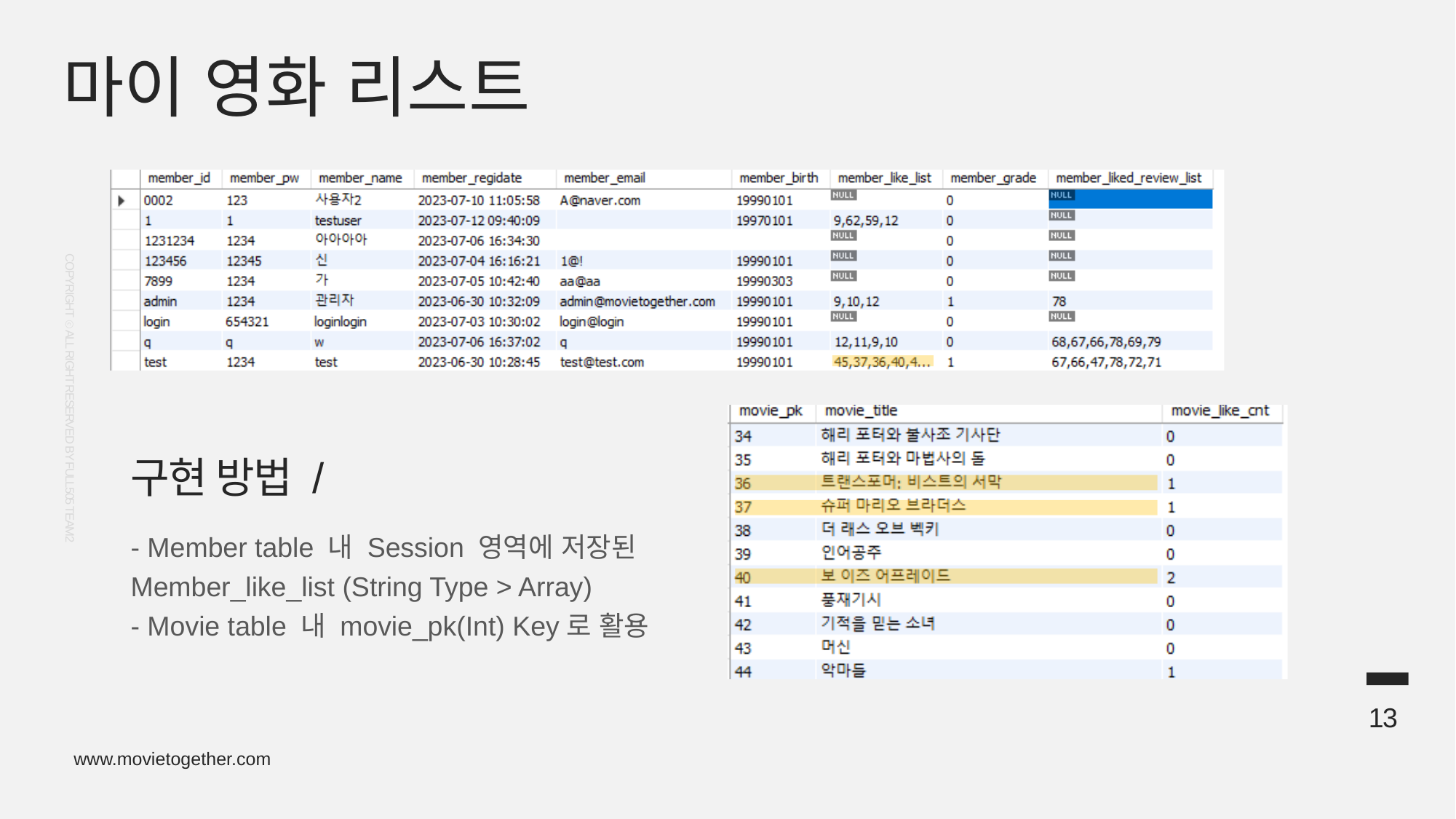

마이 영화 리스트

COPYRIGHT ⓒ ALL RIGHT RESERVED BY FULL505 TEAM2

구현 방법 /

- Member table 내 Session 영역에 저장된
Member_like_list (String Type > Array)
- Movie table 내 movie_pk(Int) Key로 활용

13
www.movietogether.com